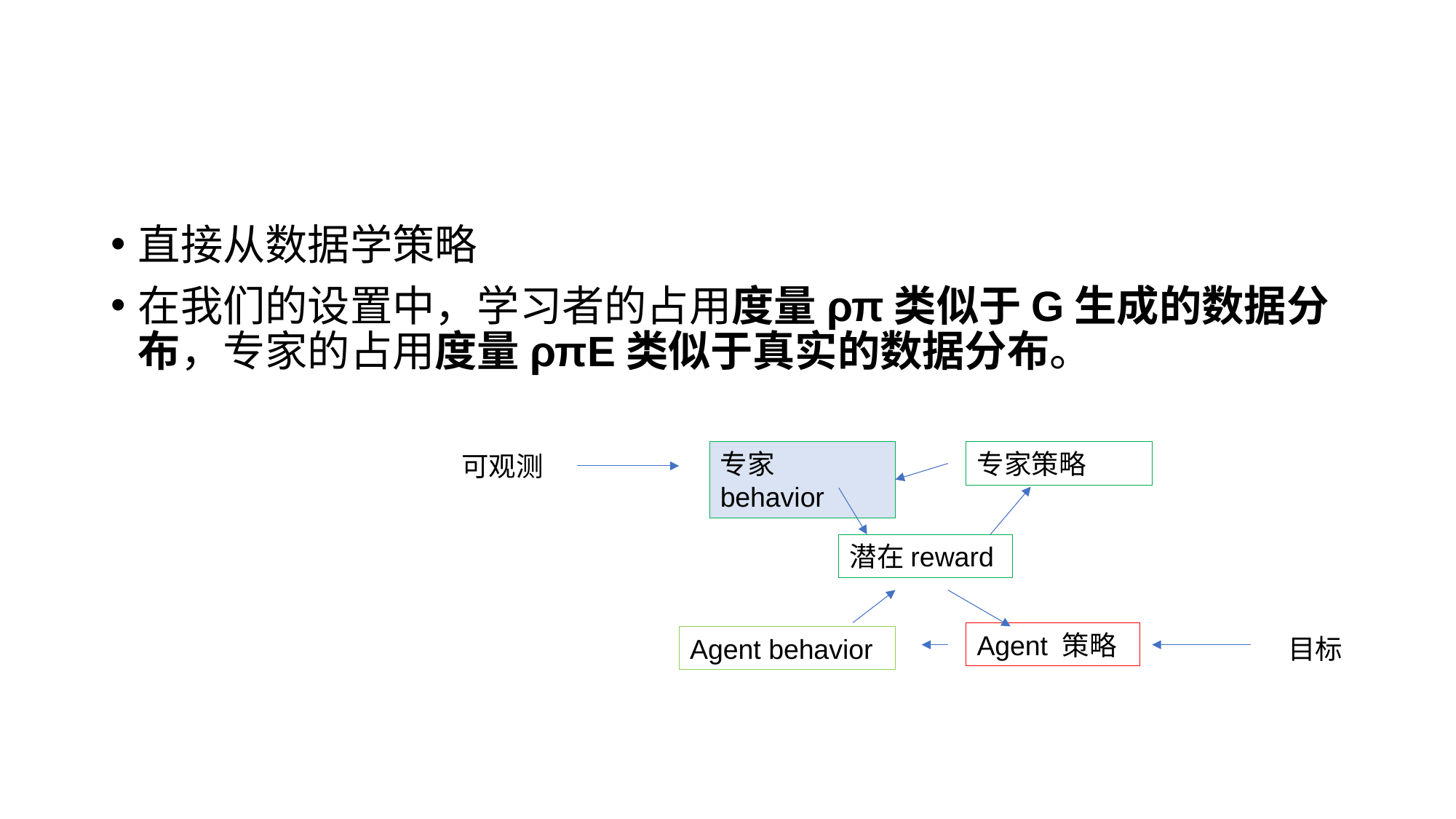

#
直接从数据学策略
在我们的设置中，学习者的占用度量ρπ类似于G生成的数据分布，专家的占用度量ρπE类似于真实的数据分布。
专家behavior
专家策略
可观测
潜在reward
Agent 策略
Agent behavior
目标